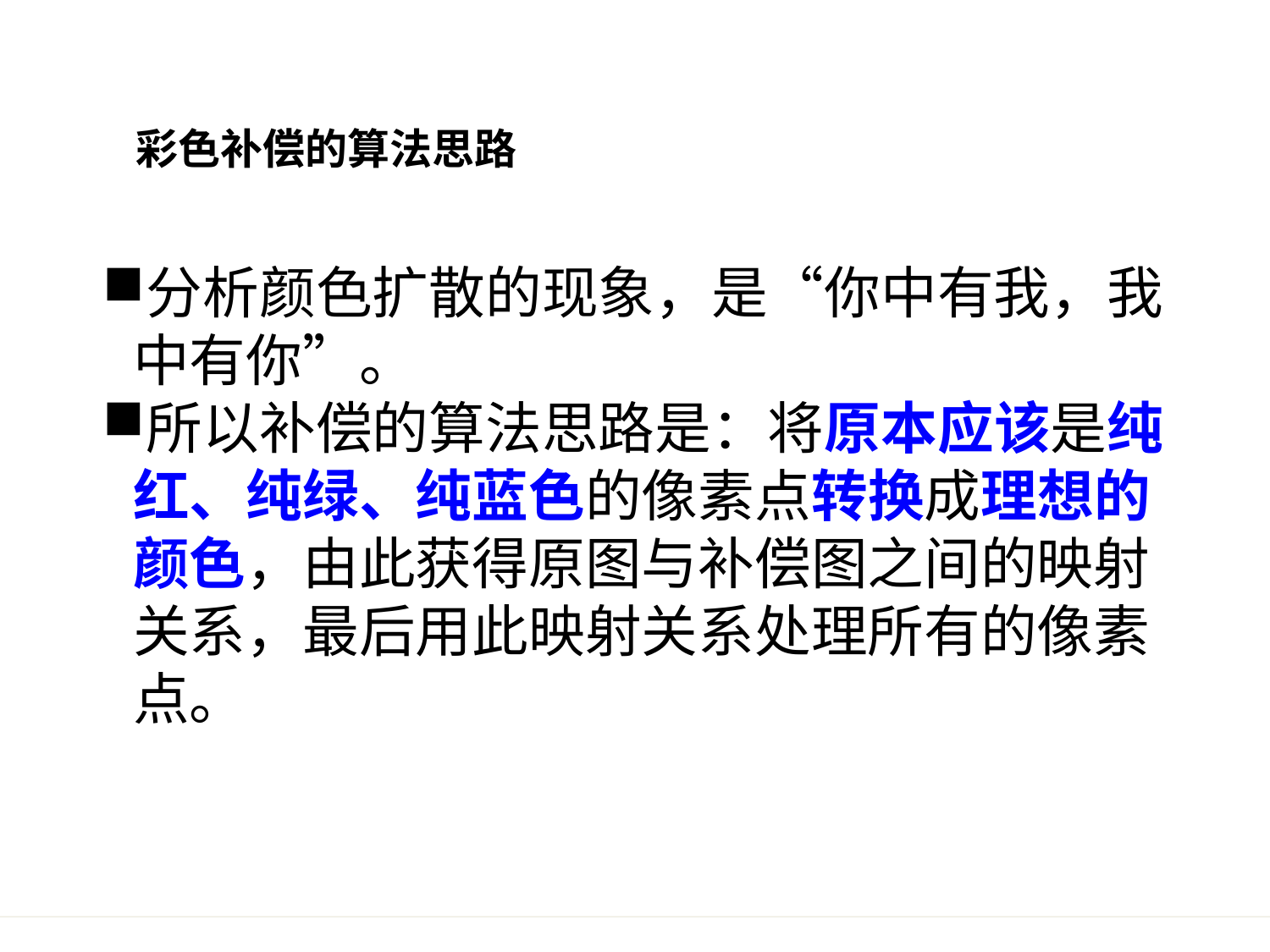

彩色补偿的算法思路
分析颜色扩散的现象，是“你中有我，我中有你”。
所以补偿的算法思路是：将原本应该是纯红、纯绿、纯蓝色的像素点转换成理想的颜色，由此获得原图与补偿图之间的映射关系，最后用此映射关系处理所有的像素点。